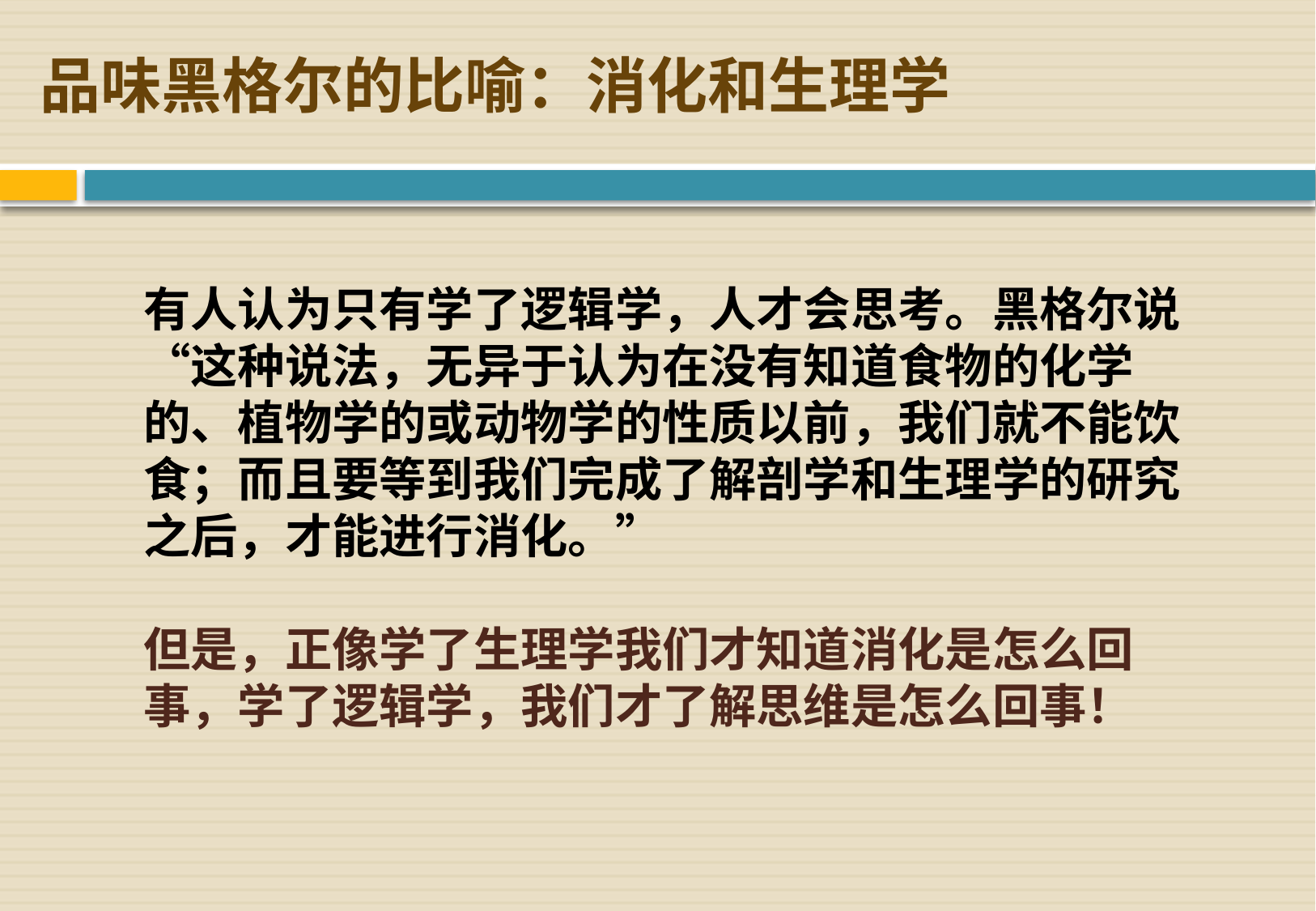

品味黑格尔的比喻：消化和生理学

有人认为只有学了逻辑学，人才会思考。黑格尔说“这种说法，无异于认为在没有知道食物的化学的、植物学的或动物学的性质以前，我们就不能饮食；而且要等到我们完成了解剖学和生理学的研究之后，才能进行消化。”

但是，正像学了生理学我们才知道消化是怎么回事，学了逻辑学，我们才了解思维是怎么回事！